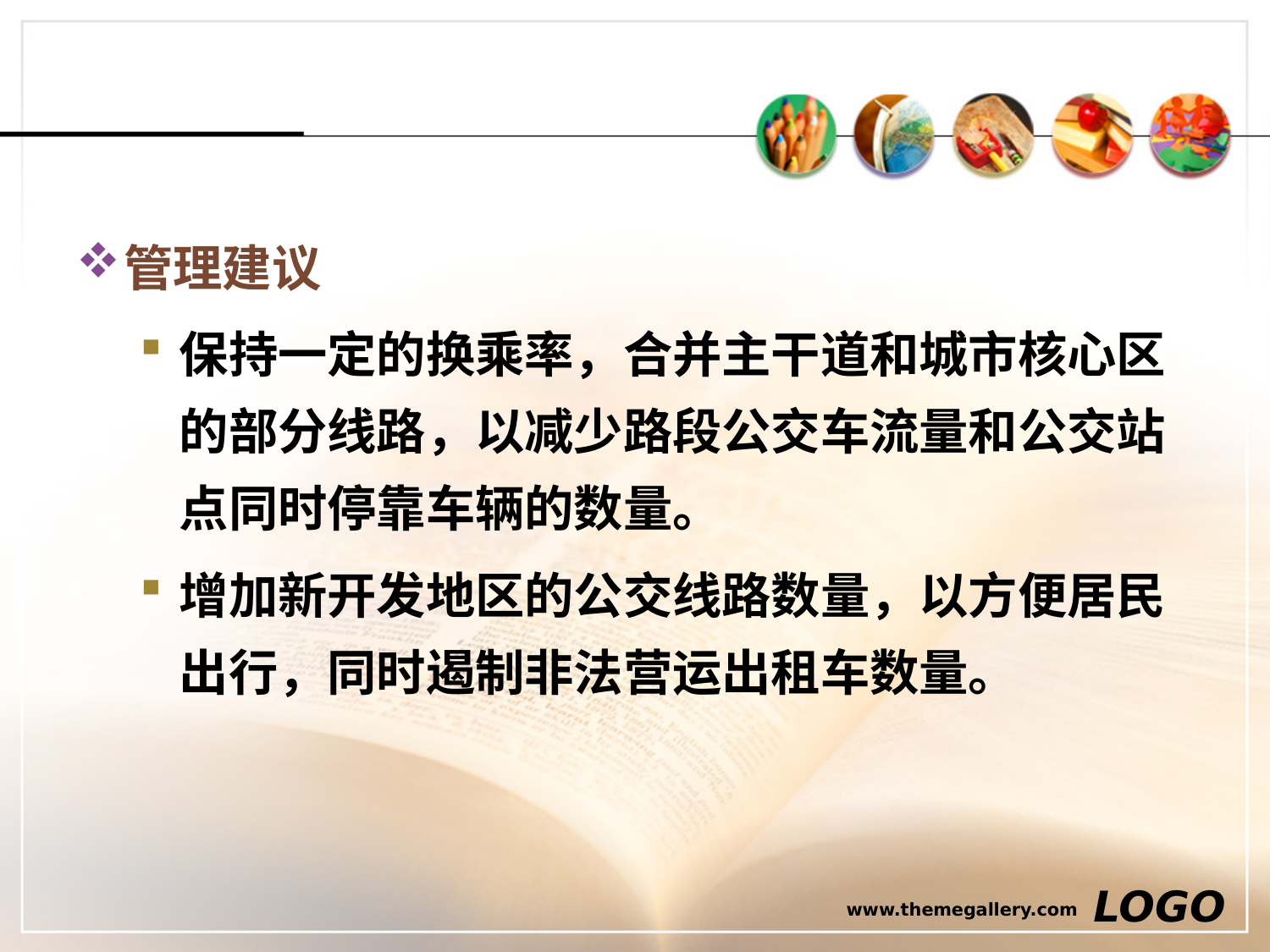

#
管理建议
保持一定的换乘率，合并主干道和城市核心区的部分线路，以减少路段公交车流量和公交站点同时停靠车辆的数量。
增加新开发地区的公交线路数量，以方便居民出行，同时遏制非法营运出租车数量。
LOGO
www.themegallery.com